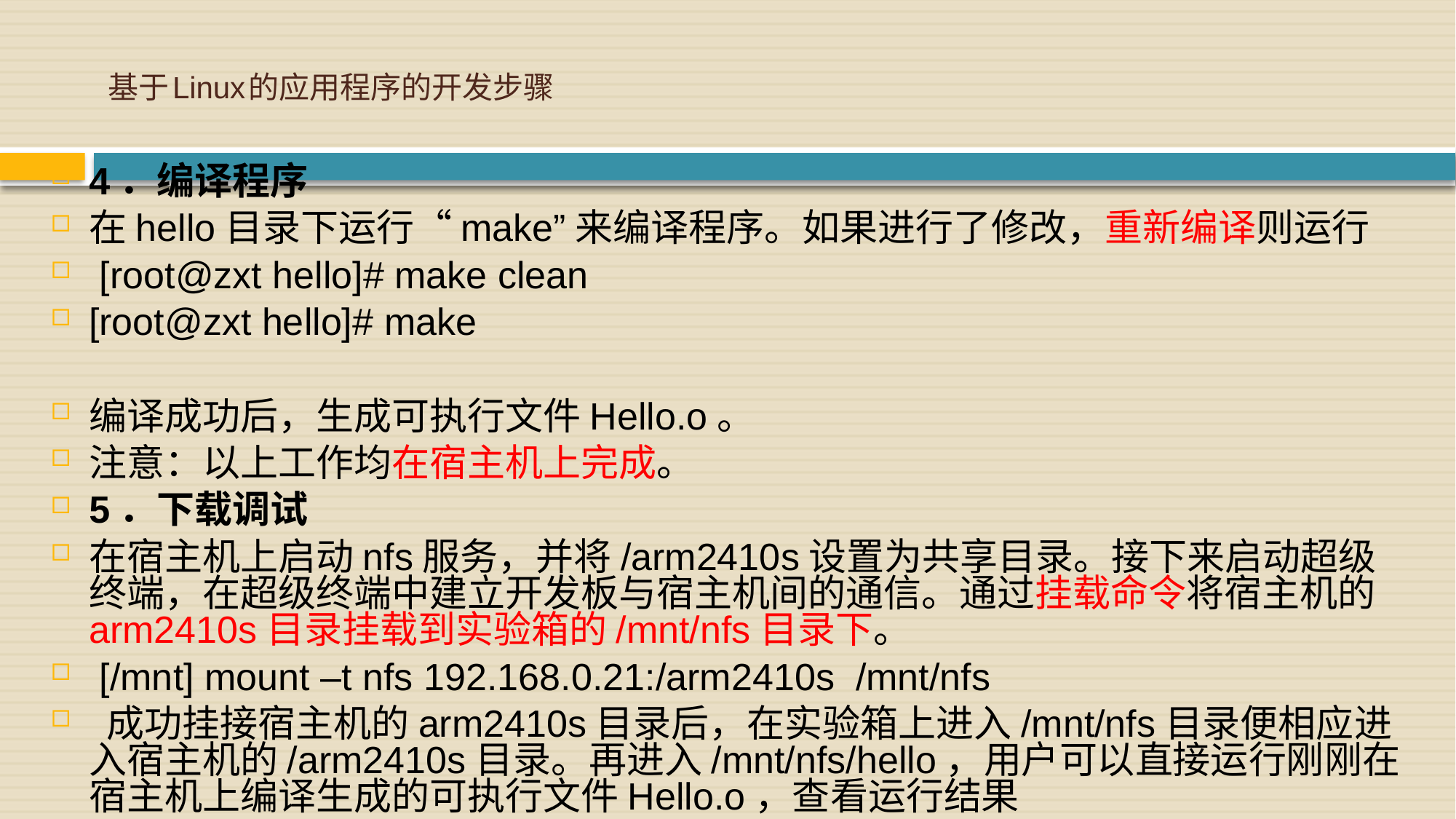

# 基于Linux的应用程序的开发步骤
4．编译程序
在hello目录下运行“make”来编译程序。如果进行了修改，重新编译则运行
 [root@zxt hello]# make clean
[root@zxt hello]# make

编译成功后，生成可执行文件Hello.o。
注意：以上工作均在宿主机上完成。
5．下载调试
在宿主机上启动nfs服务，并将/arm2410s设置为共享目录。接下来启动超级终端，在超级终端中建立开发板与宿主机间的通信。通过挂载命令将宿主机的arm2410s目录挂载到实验箱的/mnt/nfs目录下。
 [/mnt] mount –t nfs 192.168.0.21:/arm2410s  /mnt/nfs
 成功挂接宿主机的arm2410s目录后，在实验箱上进入/mnt/nfs目录便相应进入宿主机的/arm2410s目录。再进入/mnt/nfs/hello，用户可以直接运行刚刚在宿主机上编译生成的可执行文件Hello.o，查看运行结果